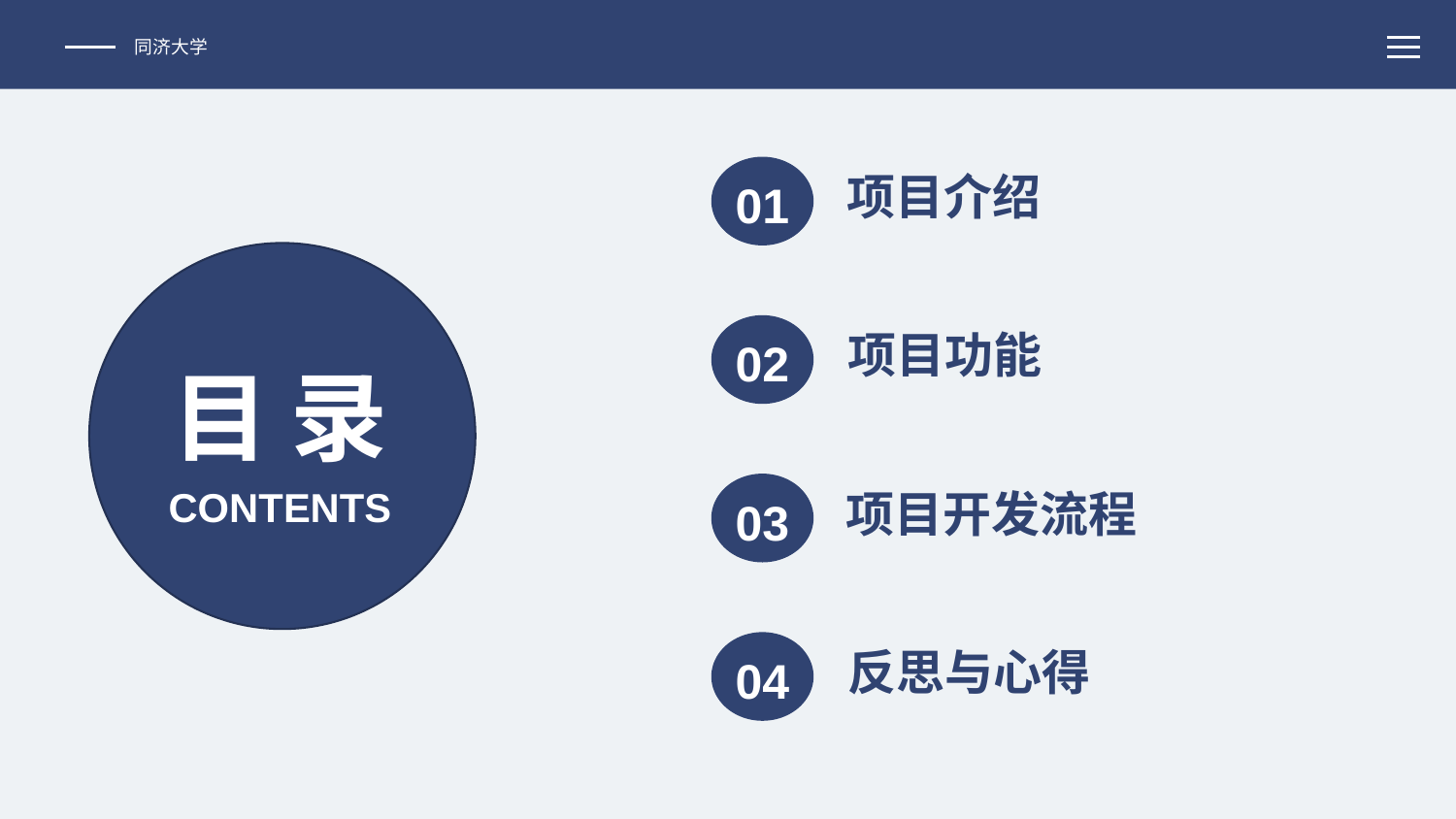

同济大学

项目介绍
01

项目功能
02

项目开发流程
03

反思与心得
04

目 录
CONTENTS